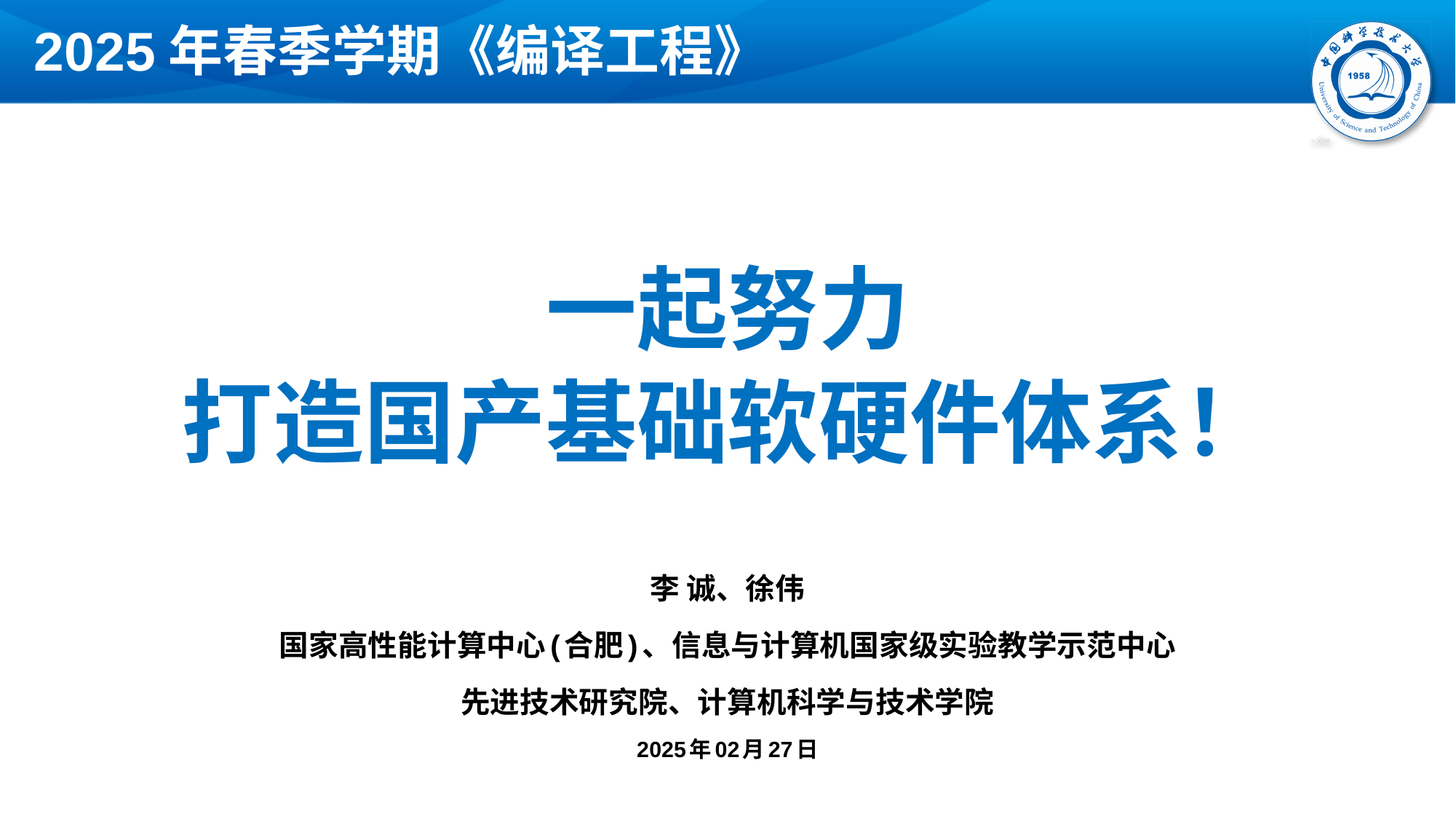

2025年春季学期《编译工程》
一起努力
打造国产基础软硬件体系！
李 诚、徐伟
国家高性能计算中心(合肥)、信息与计算机国家级实验教学示范中心
先进技术研究院、计算机科学与技术学院
2025年02月27日